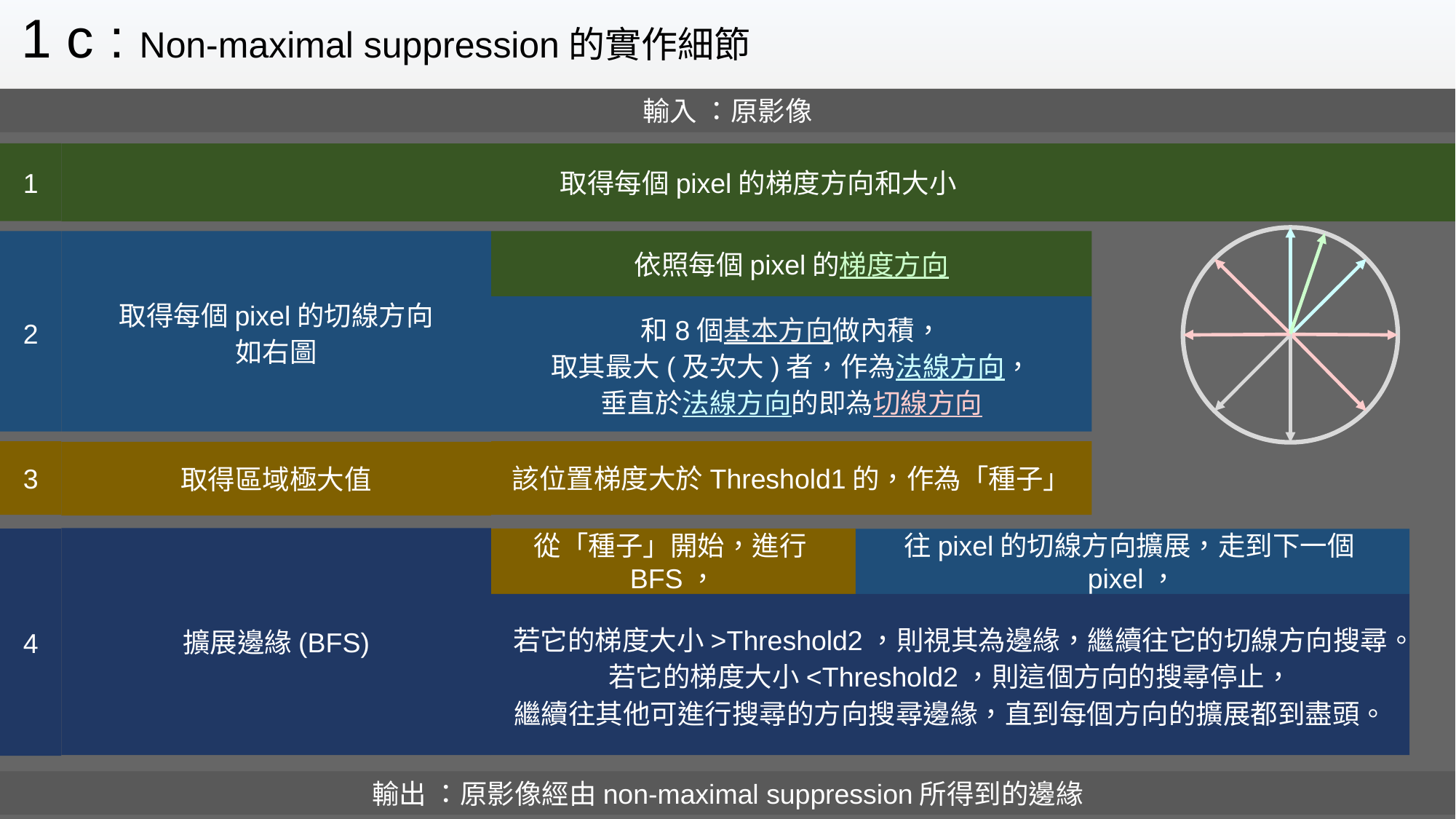

1 c : Non-maximal suppression的實作細節
輸入 ：原影像
1
取得每個pixel的梯度方向和大小

2
取得每個pixel的切線方向
如右圖
依照每個pixel的梯度方向
和8個基本方向做內積，
取其最大(及次大)者，作為法線方向，
垂直於法線方向的即為切線方向
3
該位置梯度大於Threshold1的，作為「種子」
取得區域極大值
擴展邊緣(BFS)
4
從「種子」開始，進行BFS，
往pixel的切線方向擴展，走到下一個pixel，
若它的梯度大小>Threshold2，則視其為邊緣，繼續往它的切線方向搜尋。
若它的梯度大小<Threshold2，則這個方向的搜尋停止，
繼續往其他可進行搜尋的方向搜尋邊緣，直到每個方向的擴展都到盡頭。
輸出 ：原影像經由non-maximal suppression所得到的邊緣